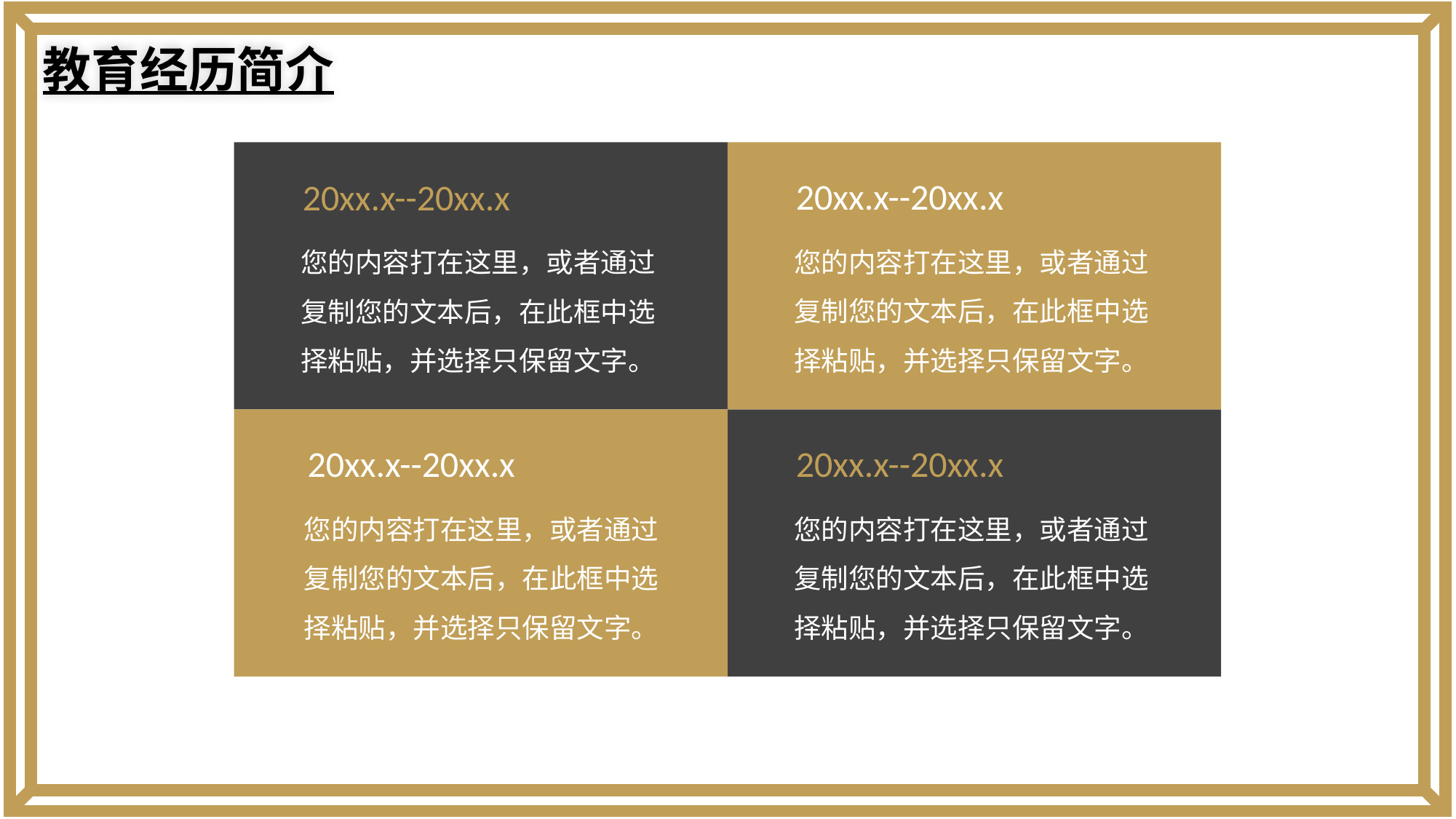

教育经历简介

20xx.x--20xx.x
您的内容打在这里，或者通过复制您的文本后，在此框中选择粘贴，并选择只保留文字。
20xx.x--20xx.x
您的内容打在这里，或者通过复制您的文本后，在此框中选择粘贴，并选择只保留文字。

20xx.x--20xx.x
您的内容打在这里，或者通过复制您的文本后，在此框中选择粘贴，并选择只保留文字。
20xx.x--20xx.x
您的内容打在这里，或者通过复制您的文本后，在此框中选择粘贴，并选择只保留文字。